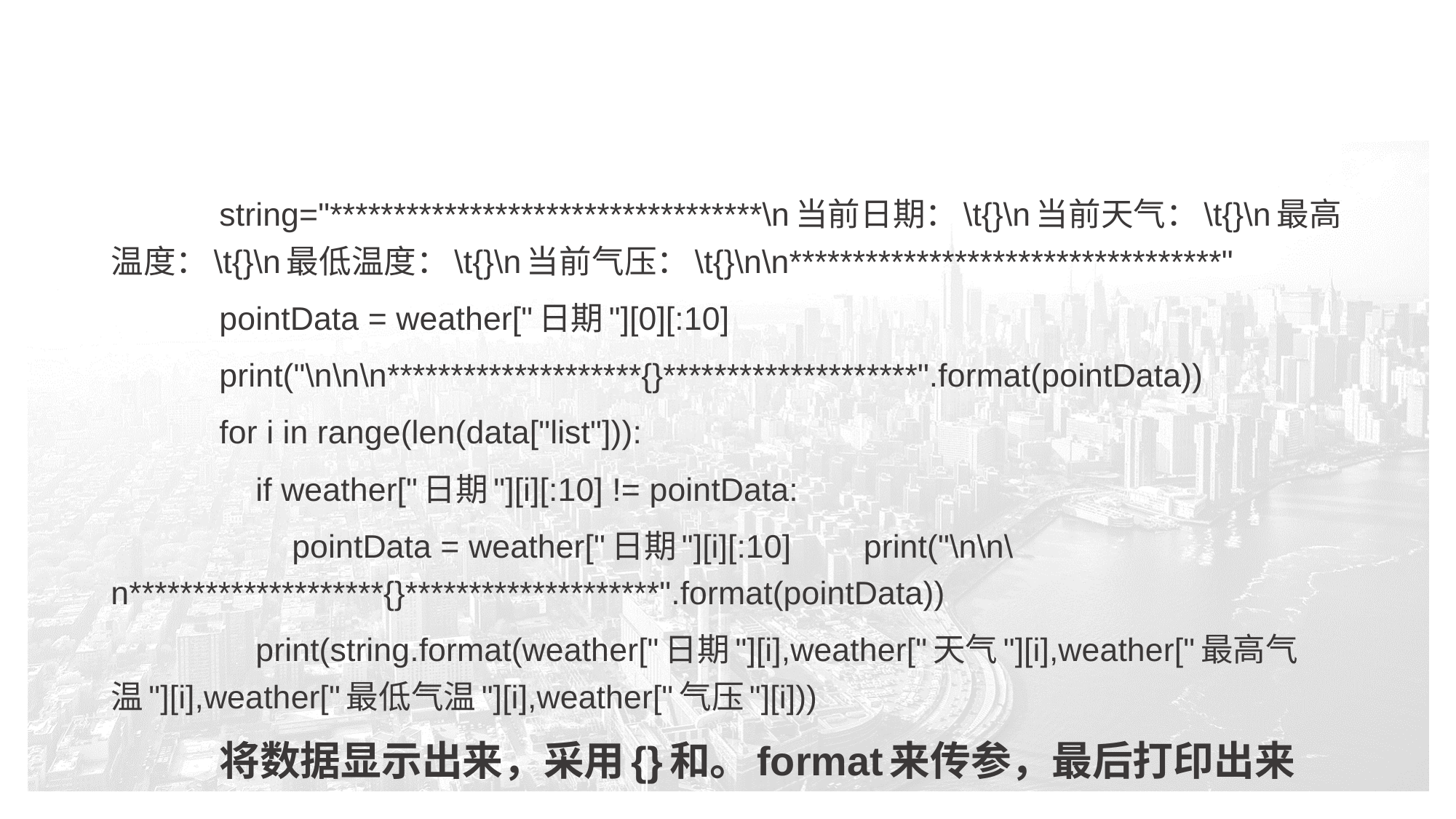

string="**********************************\n当前日期：\t{}\n当前天气：\t{}\n最高温度：\t{}\n最低温度：\t{}\n当前气压：\t{}\n\n**********************************"
pointData = weather["日期"][0][:10]
print("\n\n\n********************{}********************".format(pointData))
for i in range(len(data["list"])):
    if weather["日期"][i][:10] != pointData:
        pointData = weather["日期"][i][:10]        print("\n\n\n********************{}********************".format(pointData))
    print(string.format(weather["日期"][i],weather["天气"][i],weather["最高气温"][i],weather["最低气温"][i],weather["气压"][i]))
将数据显示出来，采用{}和。format来传参，最后打印出来